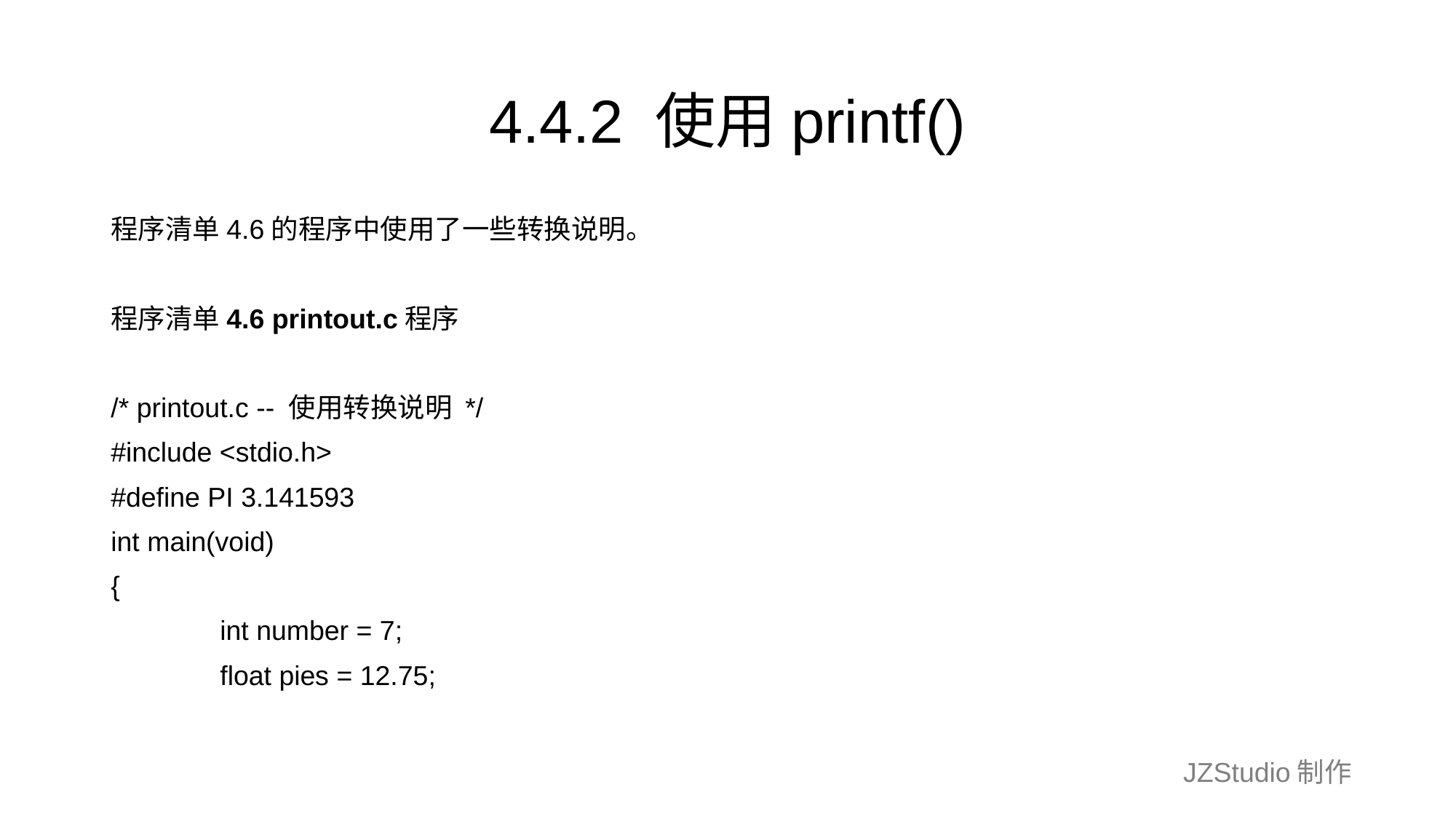

# 4.4.2 使用printf()
程序清单4.6的程序中使用了一些转换说明。

程序清单4.6 printout.c程序

/* printout.c -- 使用转换说明 */
#include <stdio.h>
#define PI 3.141593
int main(void)
{
	int number = 7;
	float pies = 12.75;